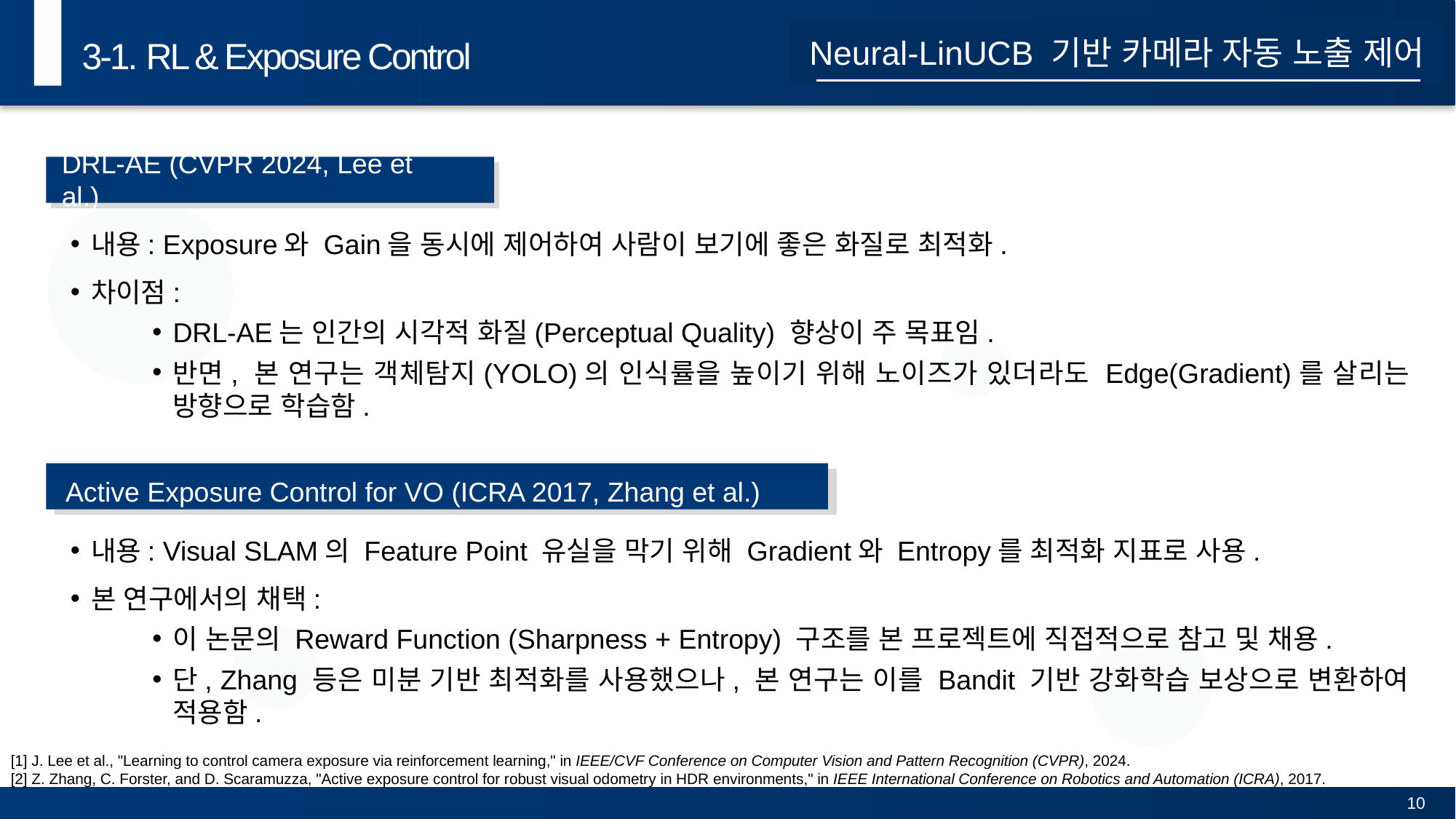

3-1. RL & Exposure Control
Neural-LinUCB 기반 카메라 자동 노출 제어

DRL-AE (CVPR 2024, Lee et al.)
내용: Exposure와 Gain을 동시에 제어하여 사람이 보기에 좋은 화질로 최적화.
차이점:
DRL-AE는 인간의 시각적 화질(Perceptual Quality) 향상이 주 목표임.
반면, 본 연구는 객체탐지(YOLO)의 인식률을 높이기 위해 노이즈가 있더라도 Edge(Gradient)를 살리는 방향으로 학습함.

Active Exposure Control for VO (ICRA 2017, Zhang et al.)

내용: Visual SLAM의 Feature Point 유실을 막기 위해 Gradient와 Entropy를 최적화 지표로 사용.
본 연구에서의 채택:
이 논문의 Reward Function (Sharpness + Entropy) 구조를 본 프로젝트에 직접적으로 참고 및 채용.
단, Zhang 등은 미분 기반 최적화를 사용했으나, 본 연구는 이를 Bandit 기반 강화학습 보상으로 변환하여 적용함.

[1] J. Lee et al., "Learning to control camera exposure via reinforcement learning," in IEEE/CVF Conference on Computer Vision and Pattern Recognition (CVPR), 2024.
[2] Z. Zhang, C. Forster, and D. Scaramuzza, "Active exposure control for robust visual odometry in HDR environments," in IEEE International Conference on Robotics and Automation (ICRA), 2017.